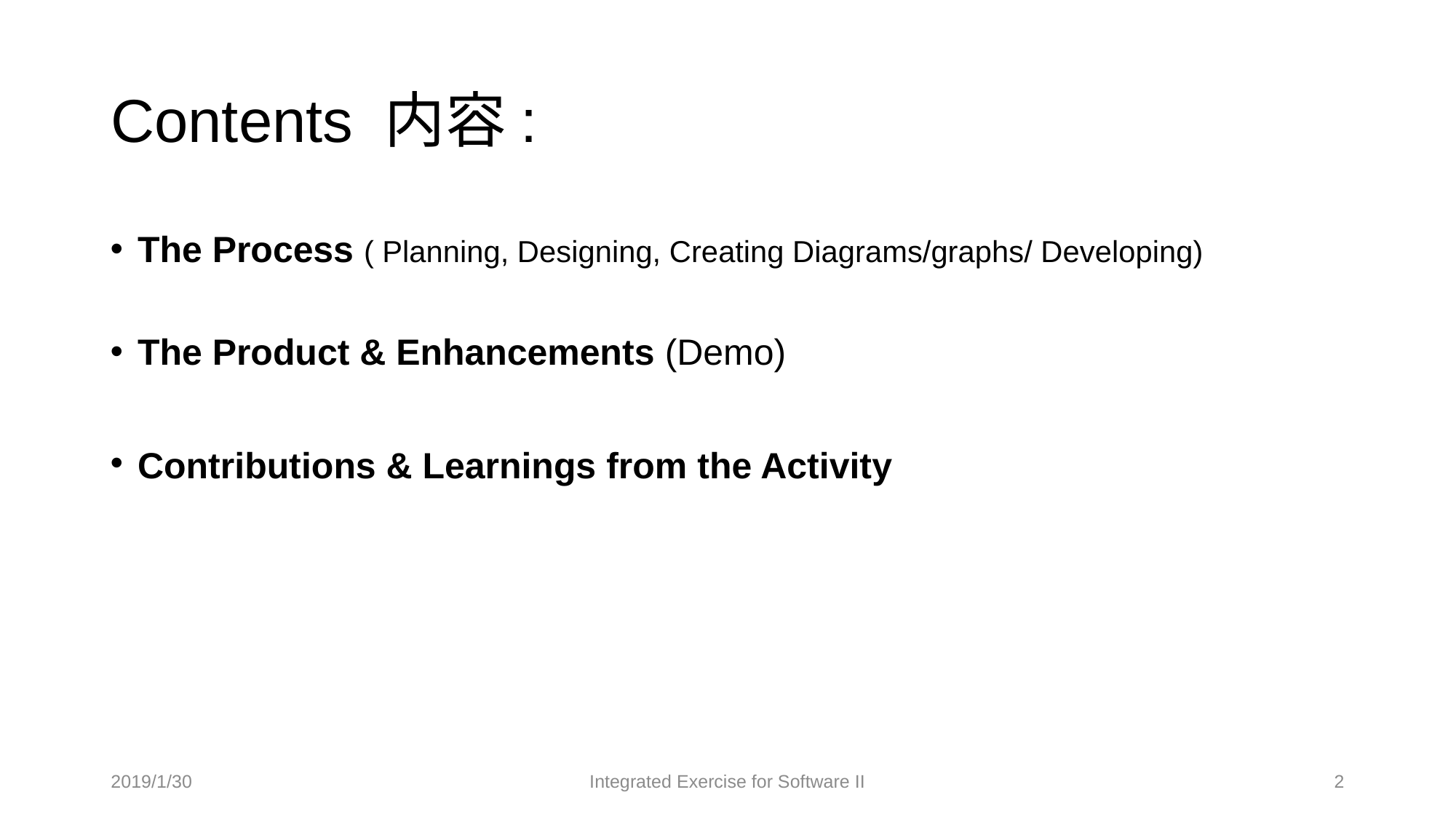

# Contents 内容:

The Process ( Planning, Designing, Creating Diagrams/graphs/ Developing)

The Product & Enhancements (Demo)

Contributions & Learnings from the Activity
2019/1/30
Integrated Exercise for Software II
2